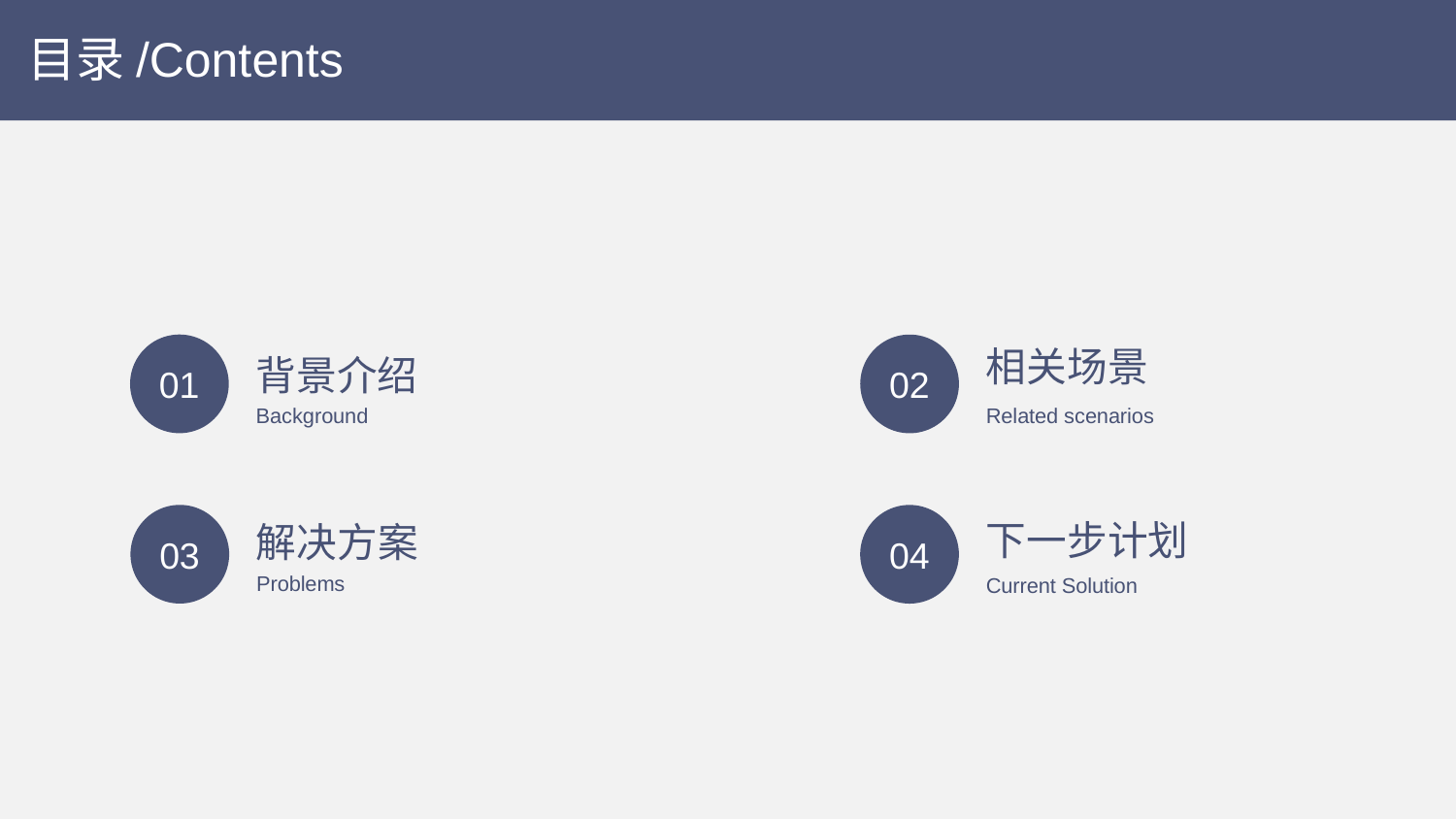

目录/Contents
01
02
相关场景
背景介绍
Related scenarios
Background
03
04
下一步计划
解决方案
Problems
Current Solution